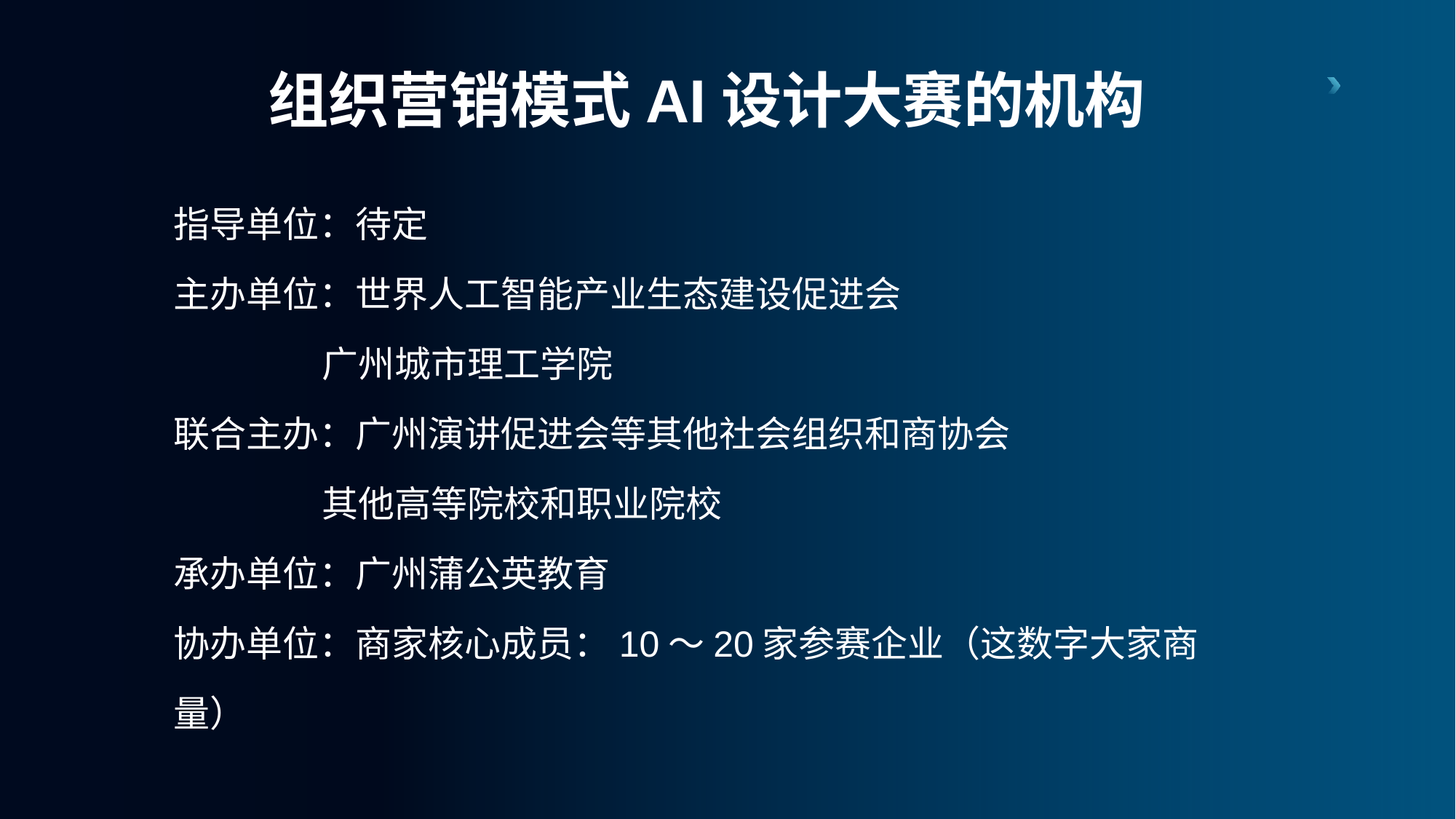

组织营销模式AI设计大赛的机构
指导单位：待定
主办单位：世界人工智能产业生态建设促进会
                 广州城市理工学院
联合主办：广州演讲促进会等其他社会组织和商协会
                 其他高等院校和职业院校
承办单位：广州蒲公英教育
协办单位：商家核心成员：10～20家参赛企业（这数字大家商量）